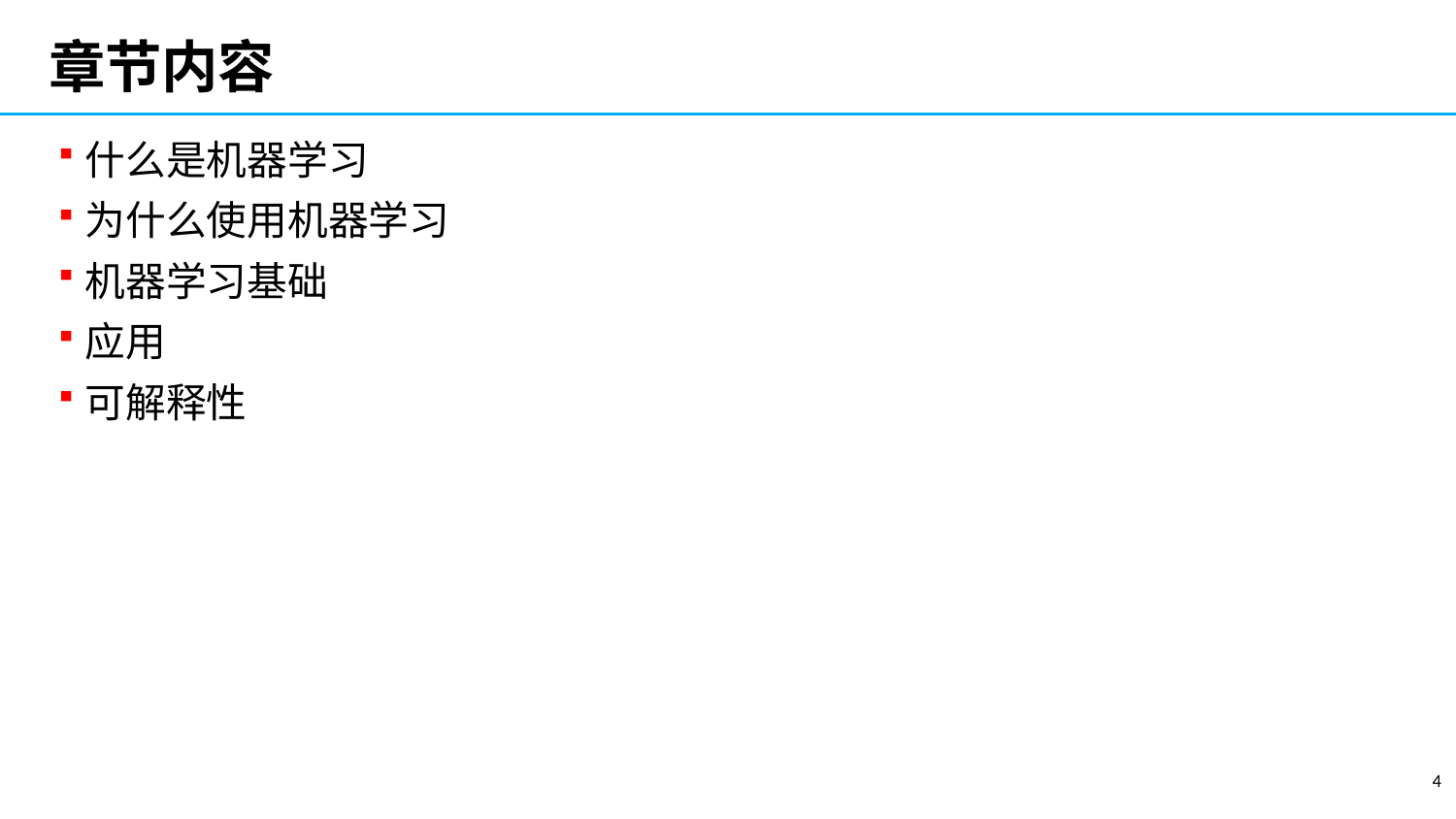

# 章节内容

什么是机器学习
为什么使用机器学习
机器学习基础
应用
可解释性
4